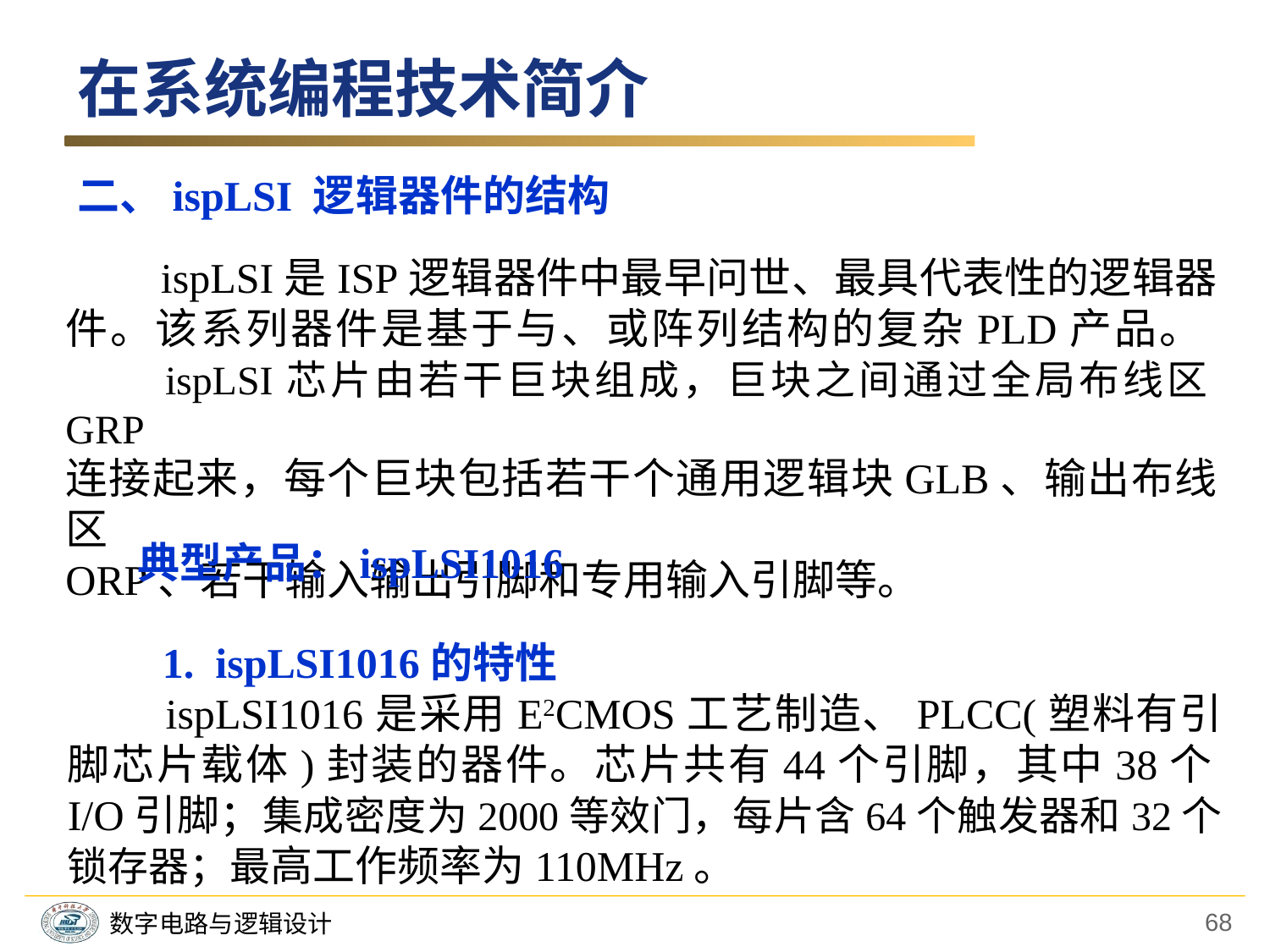

在系统编程技术简介
二、ispLSI 逻辑器件的结构
　　ispLSI是ISP逻辑器件中最早问世、最具代表性的逻辑器件。该系列器件是基于与、或阵列结构的复杂PLD产品。
　　ispLSI芯片由若干巨块组成，巨块之间通过全局布线区GRP
连接起来，每个巨块包括若干个通用逻辑块GLB、输出布线区
ORP、若干输入输出引脚和专用输入引脚等。
典型产品：ispLSI1016
　　1.  ispLSI1016的特性
　　ispLSI1016是采用E2CMOS工艺制造、PLCC(塑料有引脚芯片载体)封装的器件。芯片共有44个引脚，其中38个I/O引脚；集成密度为2000等效门，每片含64个触发器和32个锁存器；最高工作频率为110MHz。
68
数字电路与逻辑设计